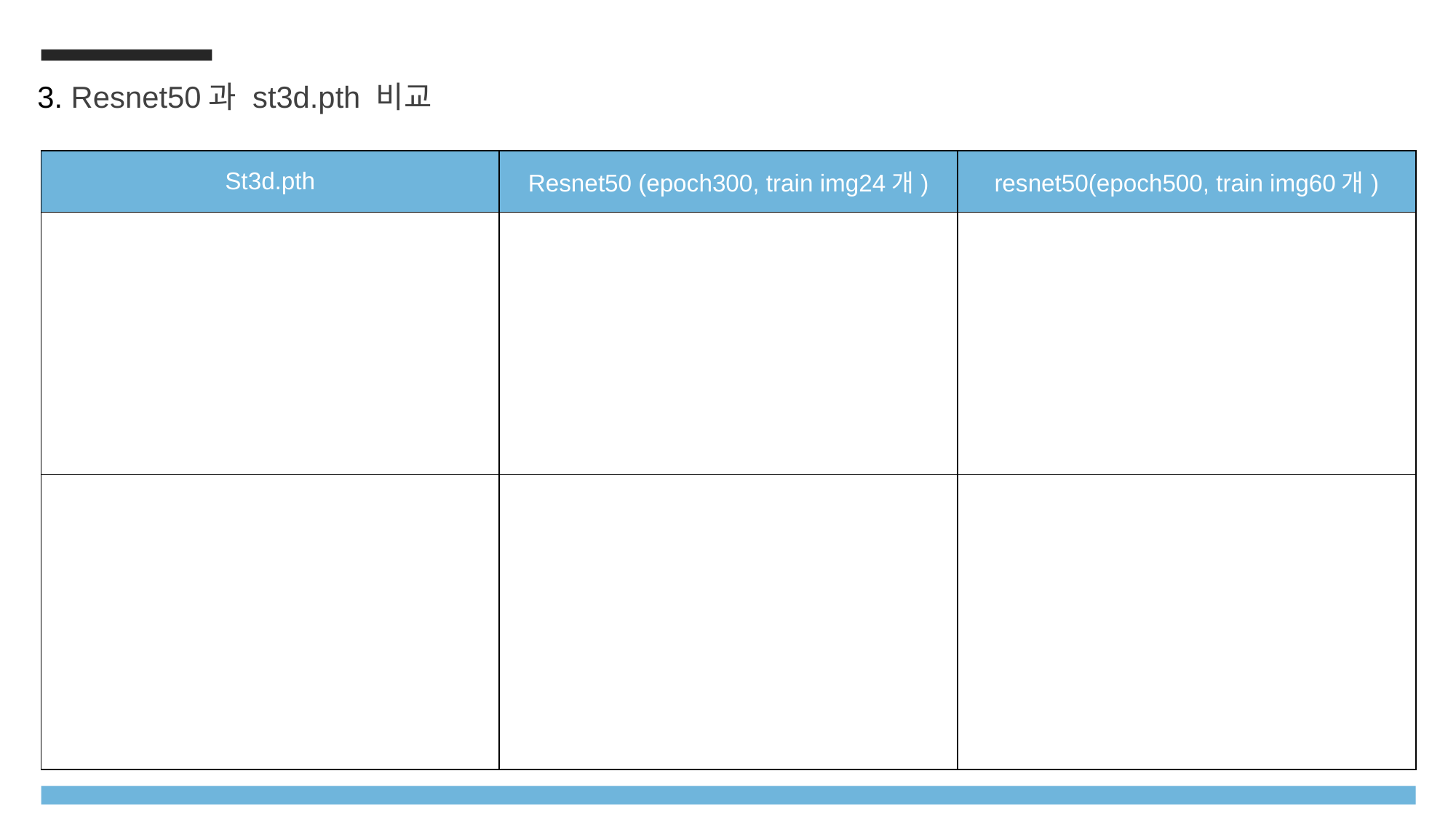

3. Resnet50과 st3d.pth 비교
| St3d.pth | Resnet50 (epoch300, train img24개) | resnet50(epoch500, train img60개) |
| --- | --- | --- |
|  |  |  |
|  |  |  |